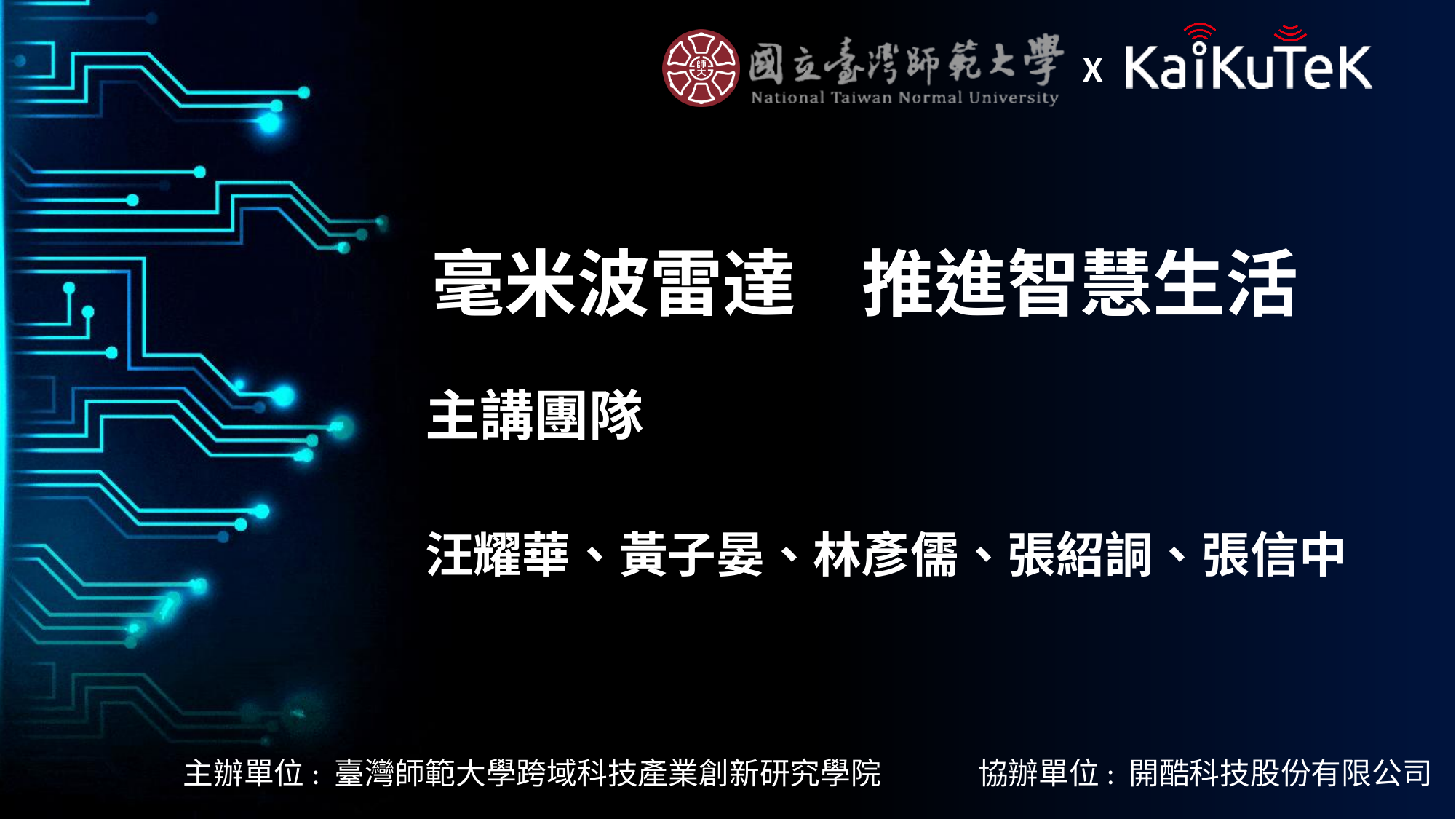

# 毫米波雷達    推進智慧生活
主講團隊
汪耀華、黃子晏、林彥儒、張紹詷、張信中
主辦單位: 臺灣師範大學跨域科技產業創新研究學院              協辦單位: 開酷科技股份有限公司